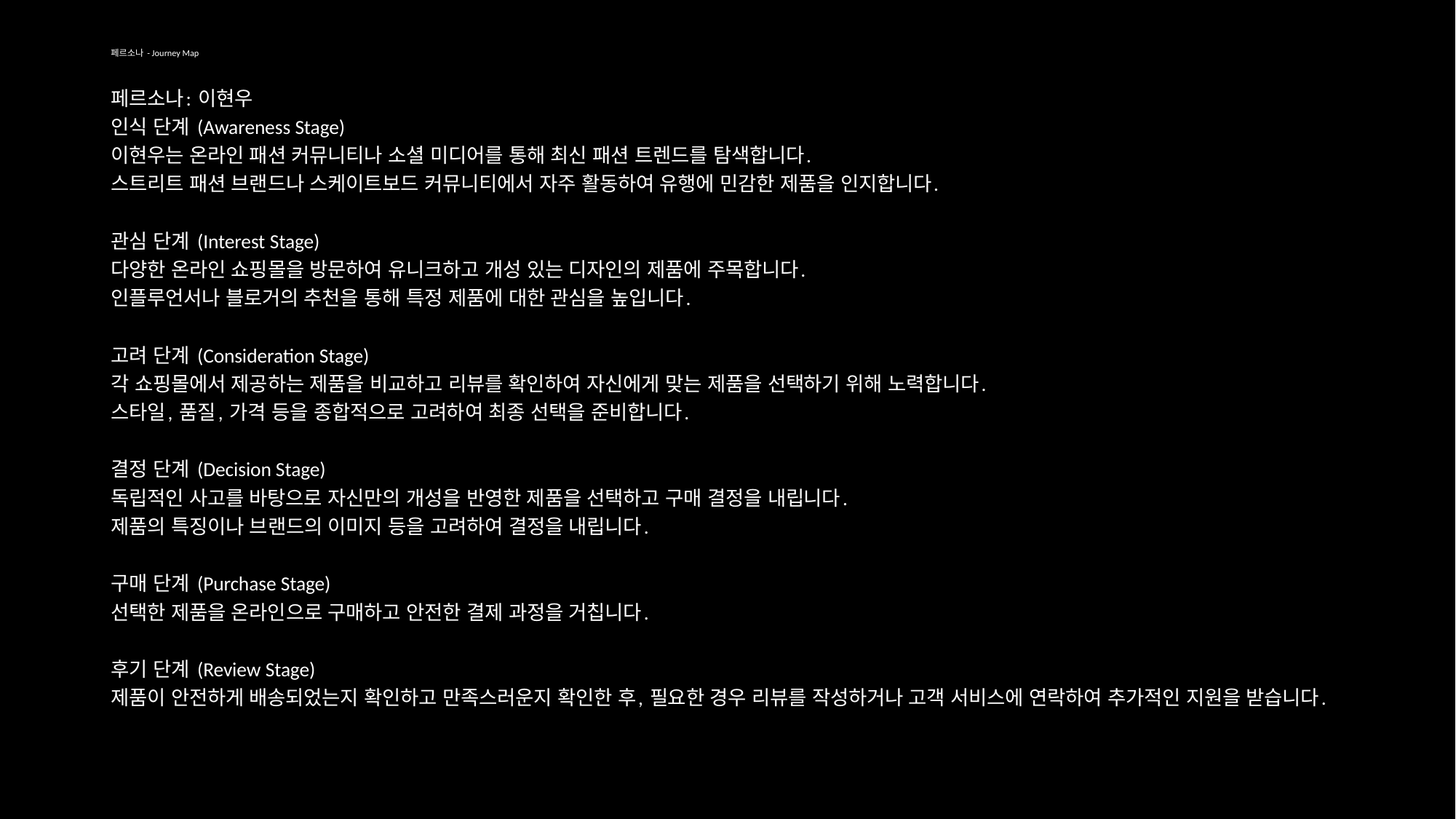

# 페르소나 - Journey Map
페르소나: 이현우
인식 단계 (Awareness Stage)
이현우는 온라인 패션 커뮤니티나 소셜 미디어를 통해 최신 패션 트렌드를 탐색합니다.
스트리트 패션 브랜드나 스케이트보드 커뮤니티에서 자주 활동하여 유행에 민감한 제품을 인지합니다.

관심 단계 (Interest Stage)
다양한 온라인 쇼핑몰을 방문하여 유니크하고 개성 있는 디자인의 제품에 주목합니다.
인플루언서나 블로거의 추천을 통해 특정 제품에 대한 관심을 높입니다.

고려 단계 (Consideration Stage)
각 쇼핑몰에서 제공하는 제품을 비교하고 리뷰를 확인하여 자신에게 맞는 제품을 선택하기 위해 노력합니다.
스타일, 품질, 가격 등을 종합적으로 고려하여 최종 선택을 준비합니다.

결정 단계 (Decision Stage)
독립적인 사고를 바탕으로 자신만의 개성을 반영한 제품을 선택하고 구매 결정을 내립니다.
제품의 특징이나 브랜드의 이미지 등을 고려하여 결정을 내립니다.

구매 단계 (Purchase Stage)
선택한 제품을 온라인으로 구매하고 안전한 결제 과정을 거칩니다.

후기 단계 (Review Stage)
제품이 안전하게 배송되었는지 확인하고 만족스러운지 확인한 후, 필요한 경우 리뷰를 작성하거나 고객 서비스에 연락하여 추가적인 지원을 받습니다.